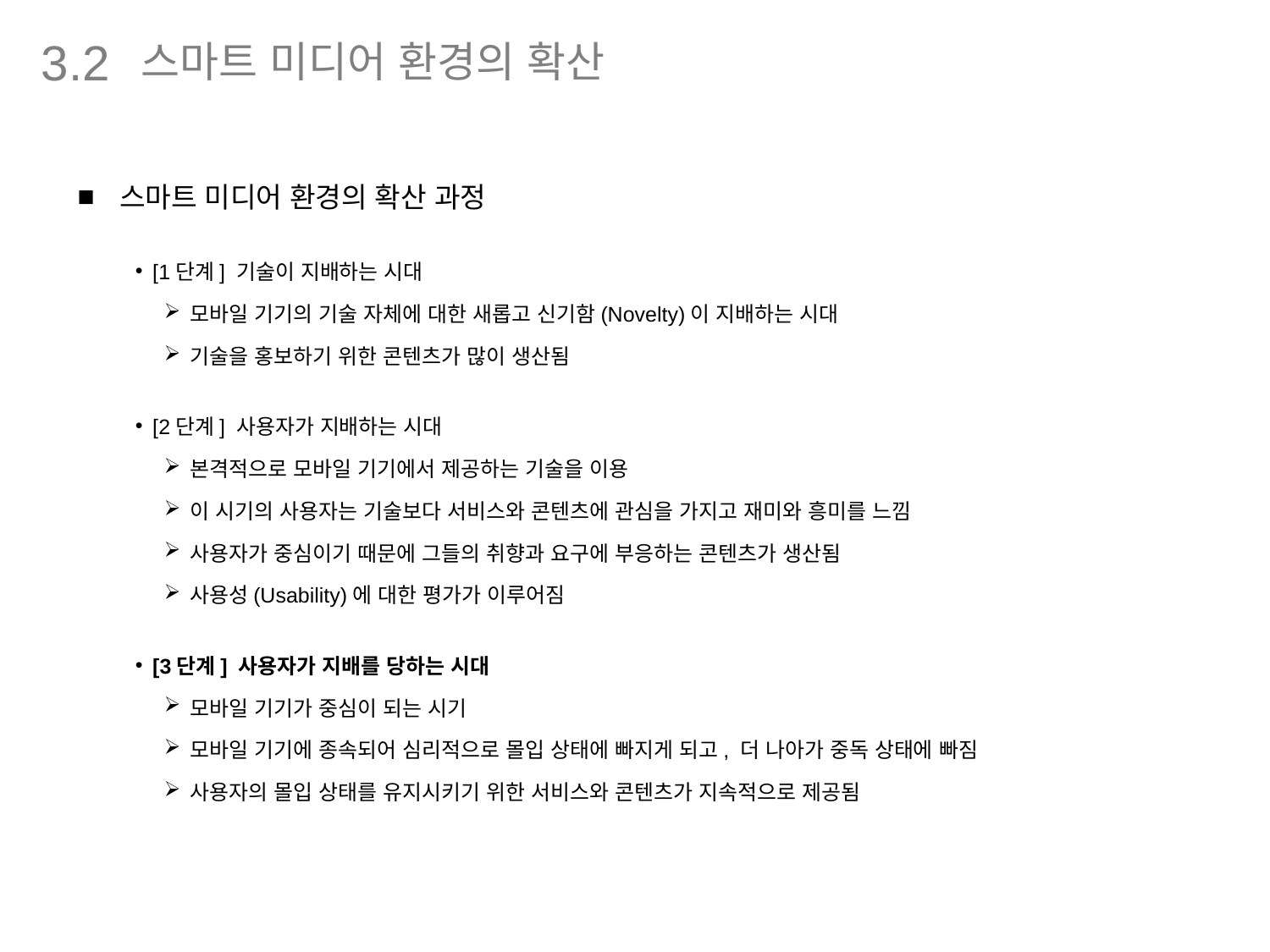

스마트 미디어 환경의 확산
3.2

스마트 미디어 환경의 확산 과정

[1단계] 기술이 지배하는 시대
모바일 기기의 기술 자체에 대한 새롭고 신기함(Novelty)이 지배하는 시대
기술을 홍보하기 위한 콘텐츠가 많이 생산됨

[2단계] 사용자가 지배하는 시대
본격적으로 모바일 기기에서 제공하는 기술을 이용
이 시기의 사용자는 기술보다 서비스와 콘텐츠에 관심을 가지고 재미와 흥미를 느낌
사용자가 중심이기 때문에 그들의 취향과 요구에 부응하는 콘텐츠가 생산됨
사용성(Usability)에 대한 평가가 이루어짐

[3단계] 사용자가 지배를 당하는 시대
모바일 기기가 중심이 되는 시기
모바일 기기에 종속되어 심리적으로 몰입 상태에 빠지게 되고, 더 나아가 중독 상태에 빠짐
사용자의 몰입 상태를 유지시키기 위한 서비스와 콘텐츠가 지속적으로 제공됨